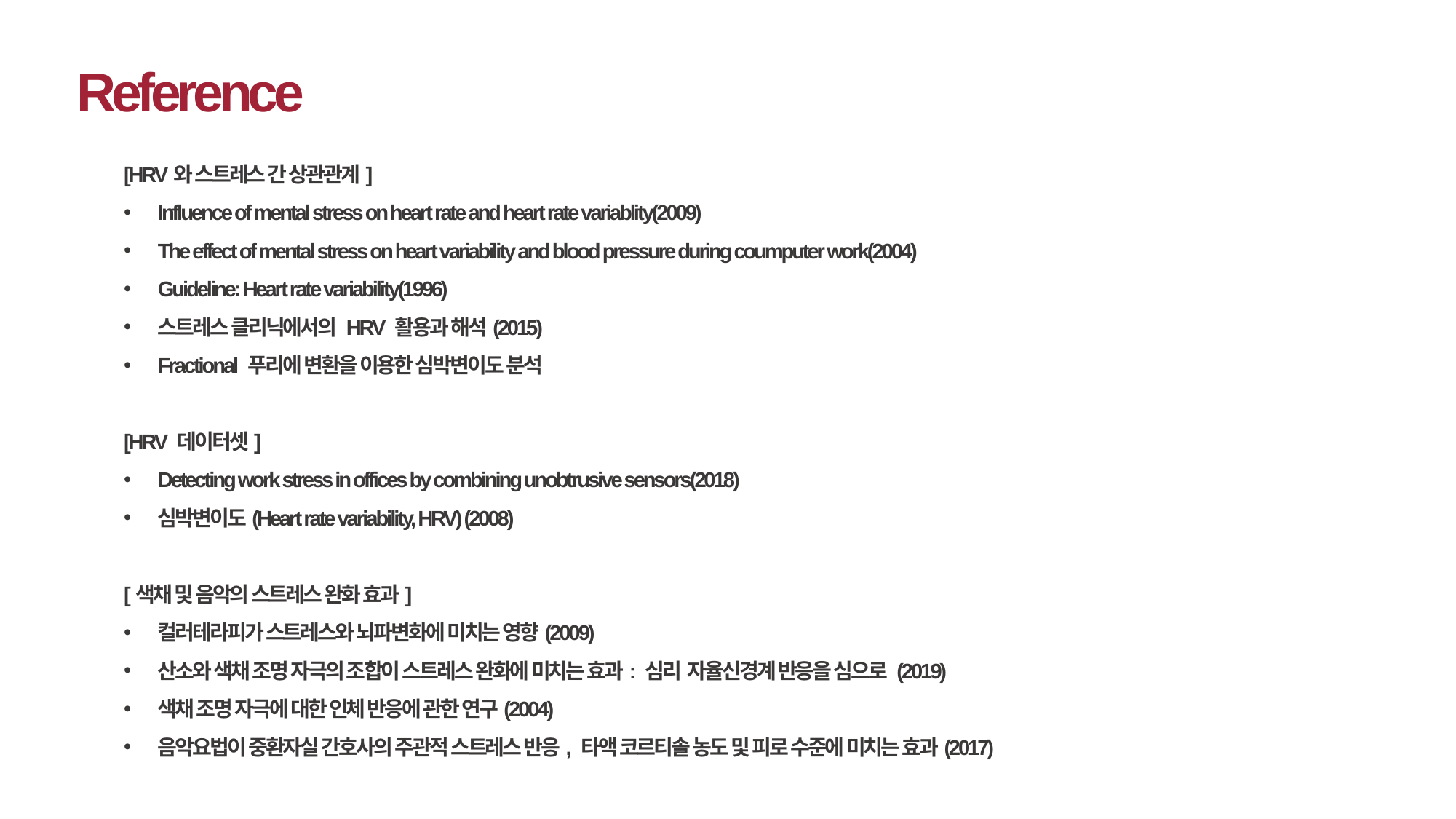

Reference
[HRV와 스트레스 간 상관관계]
Influence of mental stress on heart rate and heart rate variablity(2009)
The effect of mental stress on heart variability and blood pressure during coumputer work(2004)
Guideline: Heart rate variability(1996)
스트레스 클리닉에서의 HRV 활용과 해석(2015)
Fractional 푸리에 변환을 이용한 심박변이도 분석

[HRV 데이터셋]
Detecting work stress in offices by combining unobtrusive sensors(2018)
심박변이도(Heart rate variability, HRV) (2008)

[색채 및 음악의 스트레스 완화 효과]
컬러테라피가 스트레스와 뇌파변화에 미치는 영향(2009)
산소와 색채 조명 자극의 조합이 스트레스 완화에 미치는 효과: 심리  자율신경계 반응을 심으로 (2019)
색채 조명 자극에 대한 인체 반응에 관한 연구(2004)
음악요법이 중환자실 간호사의 주관적 스트레스 반응, 타액 코르티솔 농도 및 피로 수준에 미치는 효과(2017)